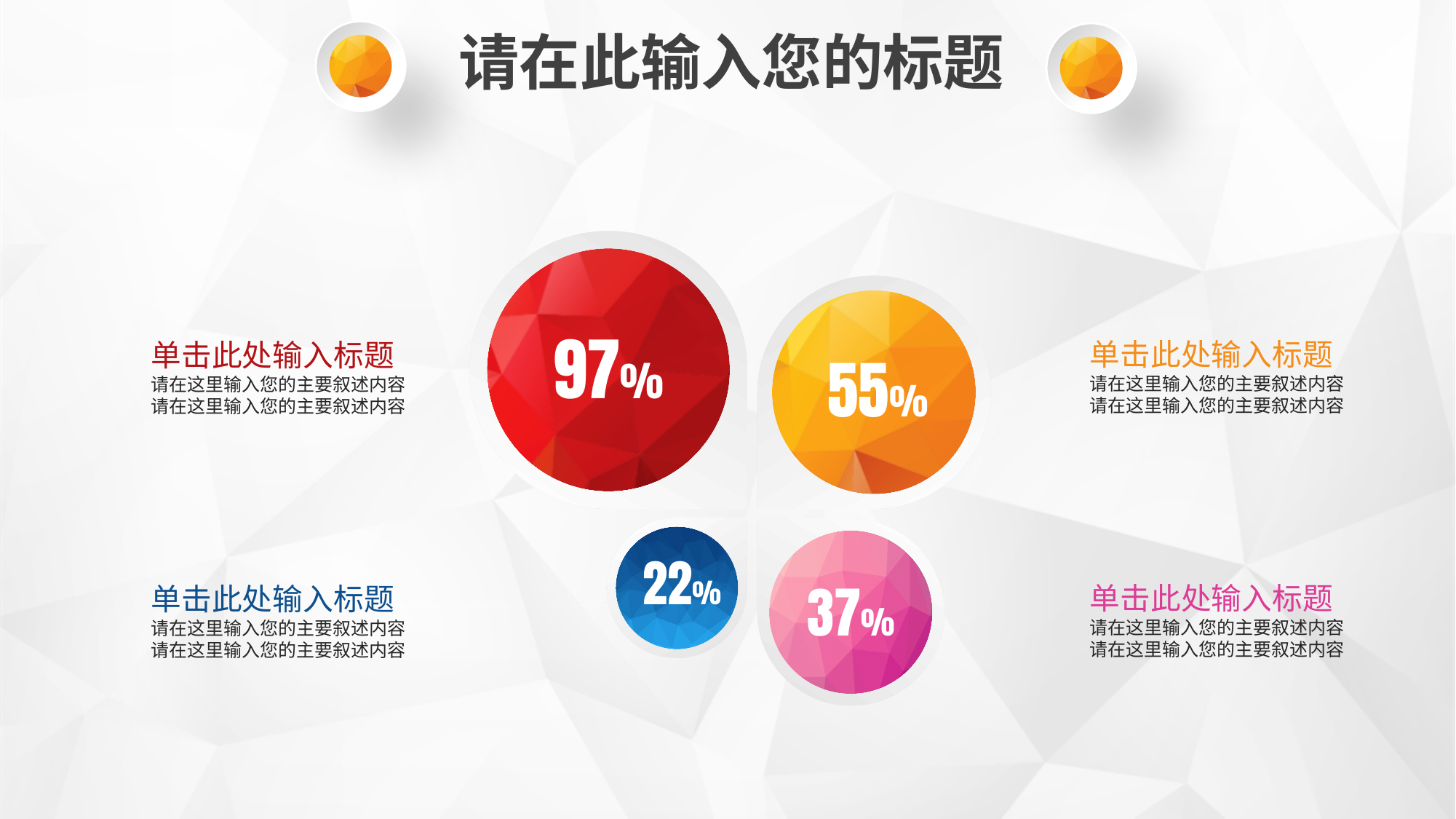

请在此输入您的标题

97%

55%
单击此处输入标题
请在这里输入您的主要叙述内容
请在这里输入您的主要叙述内容

单击此处输入标题
请在这里输入您的主要叙述内容
请在这里输入您的主要叙述内容

22%

37%
单击此处输入标题
请在这里输入您的主要叙述内容
请在这里输入您的主要叙述内容

单击此处输入标题
请在这里输入您的主要叙述内容
请在这里输入您的主要叙述内容